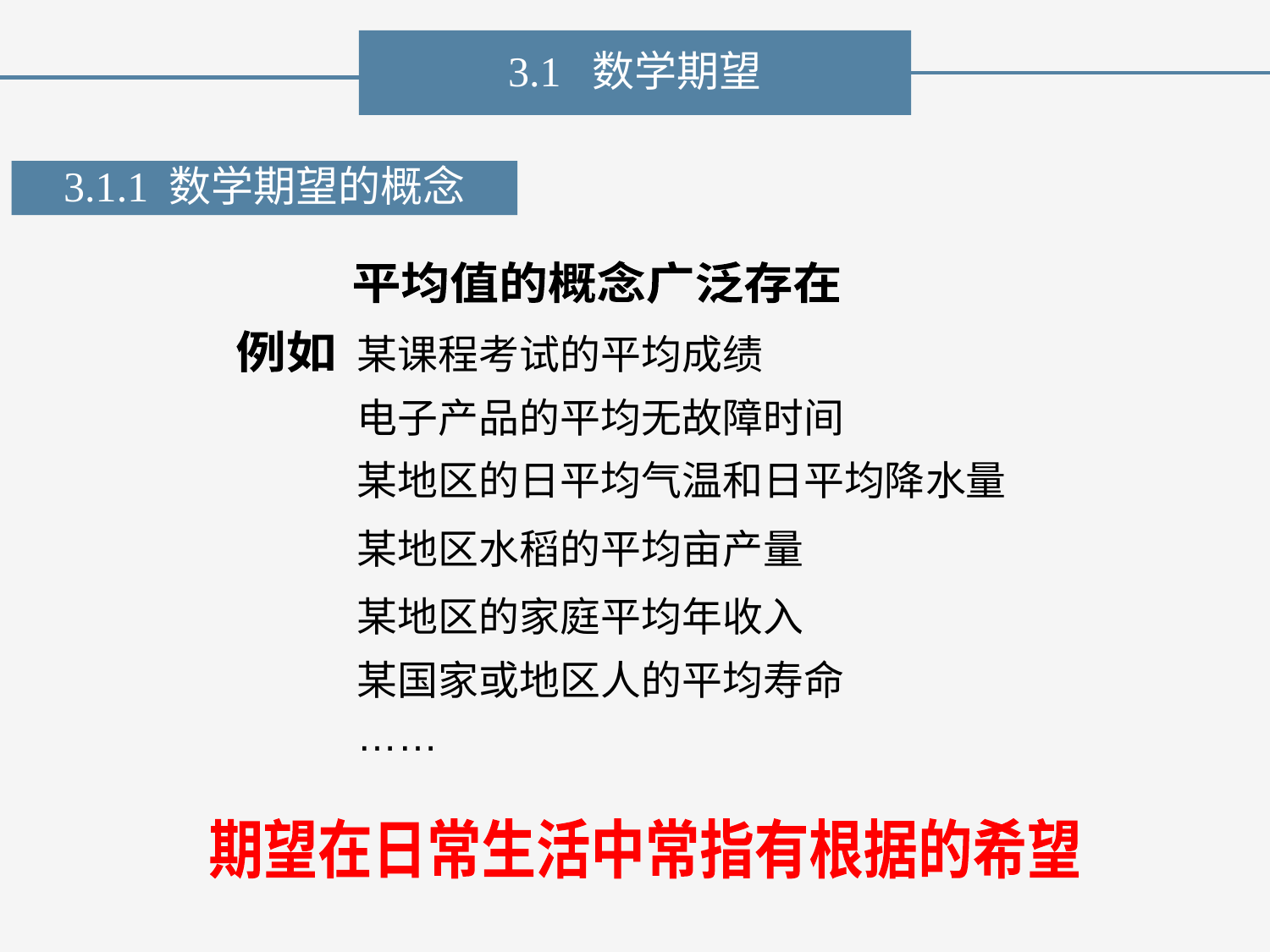

3.1  数学期望
3.1.1 数学期望的概念
平均值的概念广泛存在
某课程考试的平均成绩
例如
电子产品的平均无故障时间
某地区的日平均气温和日平均降水量
某地区水稻的平均亩产量
某地区的家庭平均年收入
某国家或地区人的平均寿命
……
期望在日常生活中常指有根据的希望